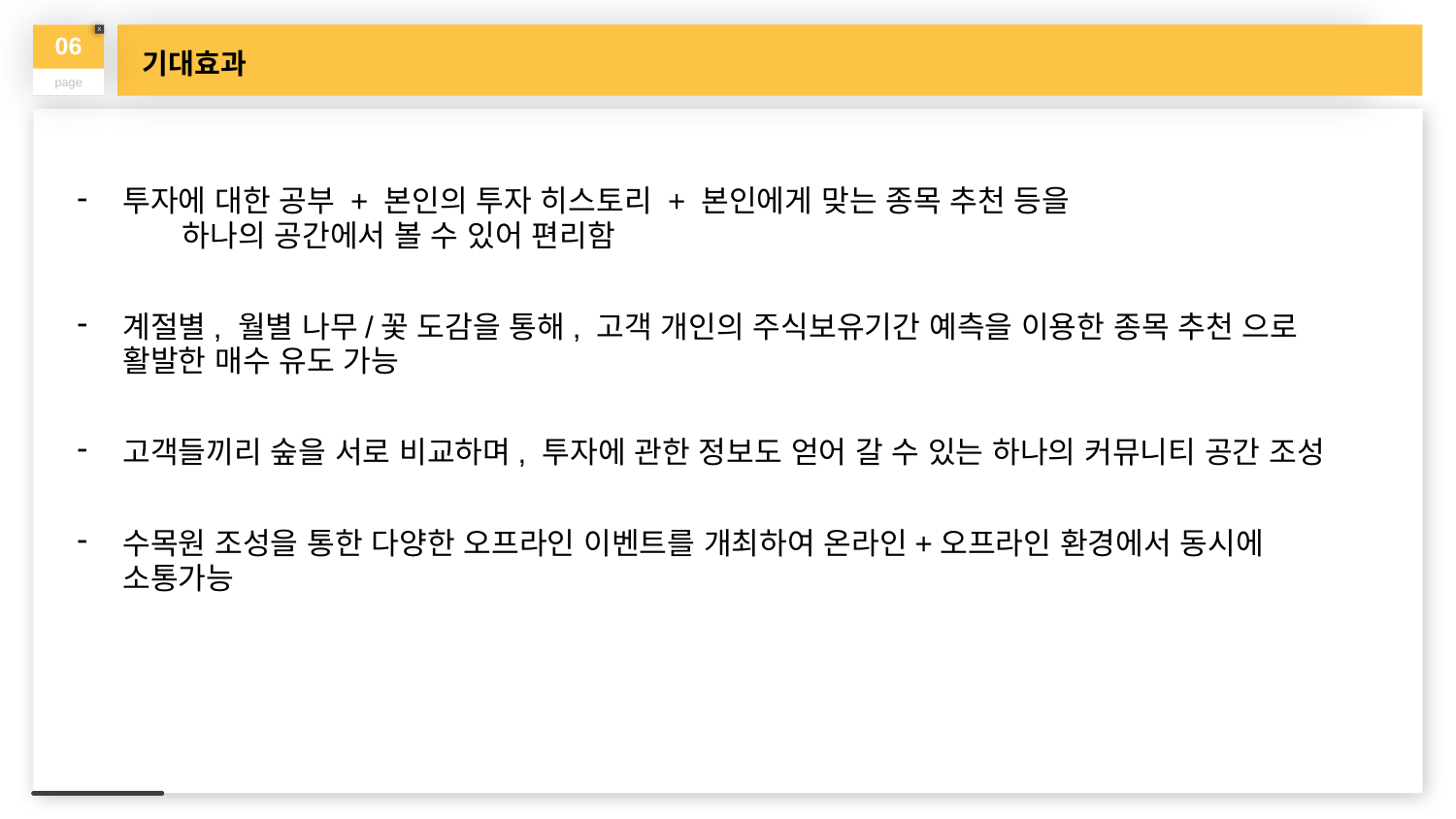

06
page
X

기대효과

투자에 대한 공부 + 본인의 투자 히스토리 + 본인에게 맞는 종목 추천 등을                                            하나의 공간에서 볼 수 있어 편리함
계절별, 월별 나무/꽃 도감을 통해, 고객 개인의 주식보유기간 예측을 이용한 종목 추천 으로         활발한 매수 유도 가능
고객들끼리 숲을 서로 비교하며, 투자에 관한 정보도 얻어 갈 수 있는 하나의 커뮤니티 공간 조성
수목원 조성을 통한 다양한 오프라인 이벤트를 개최하여 온라인+오프라인 환경에서 동시에 소통가능